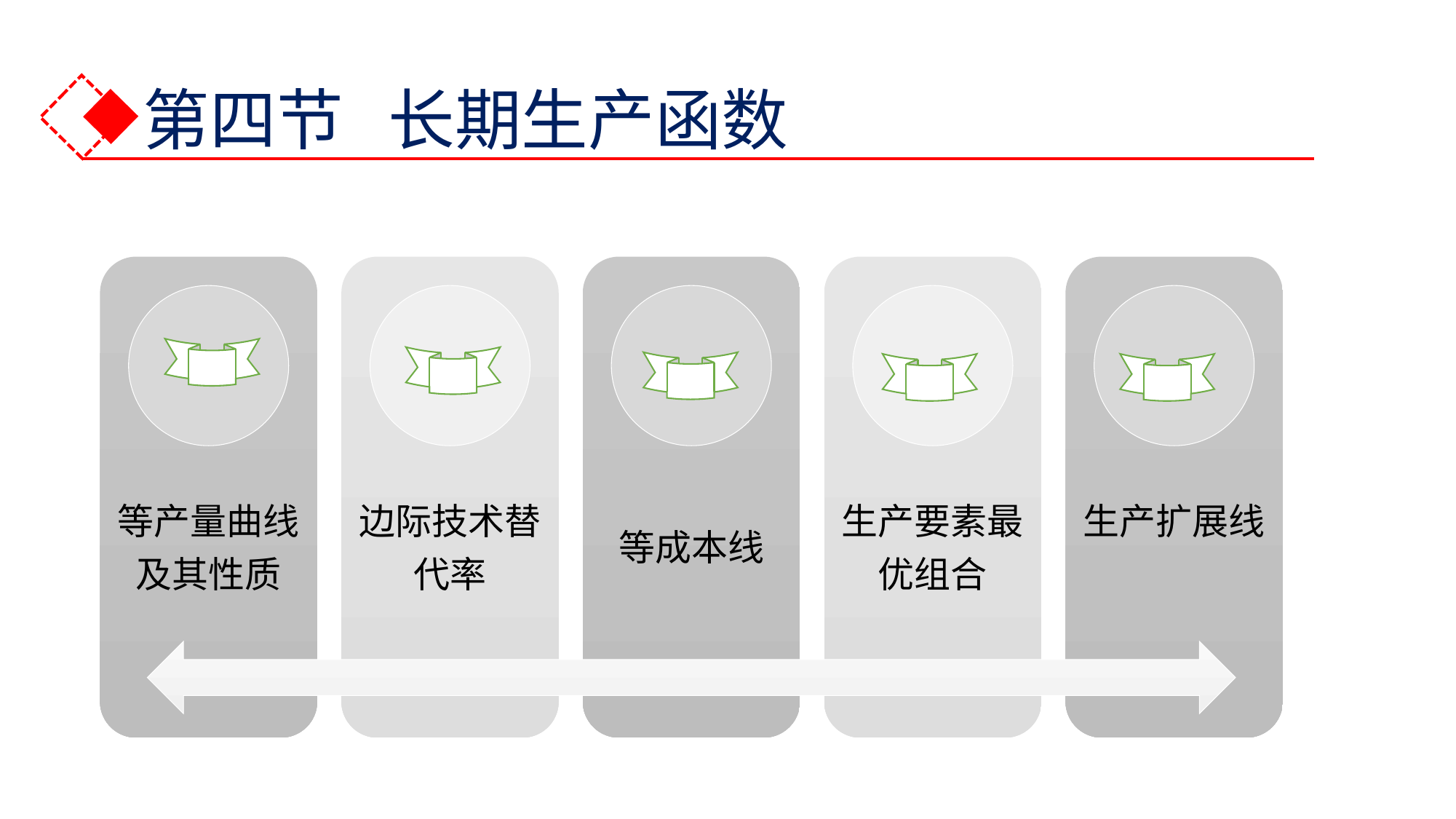

# 第四节   长期生产函数

等产量曲线及其性质
边际技术替代率
等成本线
生产要素最优组合
生产扩展线